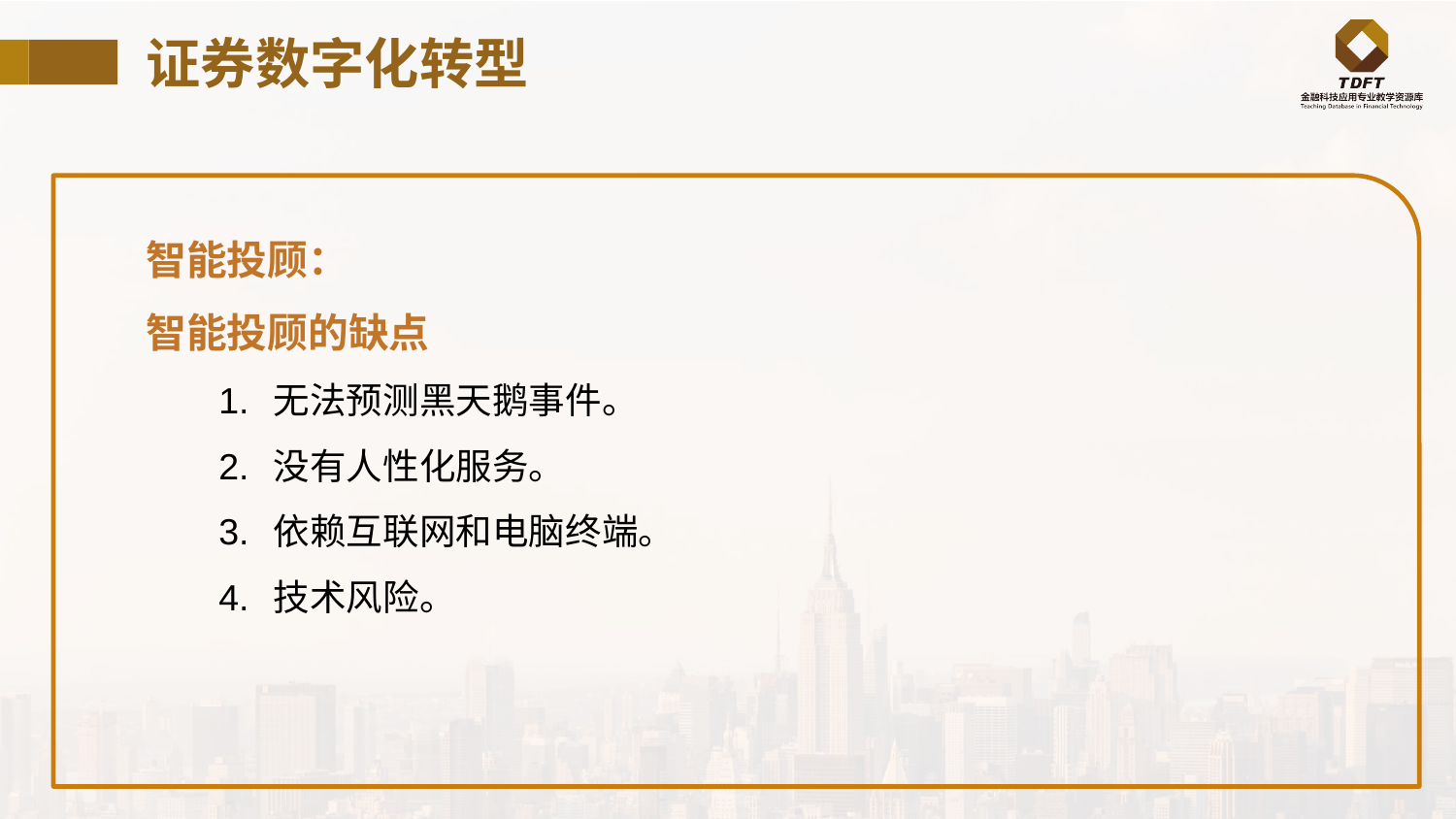

# 证券数字化转型

智能投顾：
智能投顾的缺点
无法预测黑天鹅事件。
没有人性化服务。
依赖互联网和电脑终端。
技术风险。